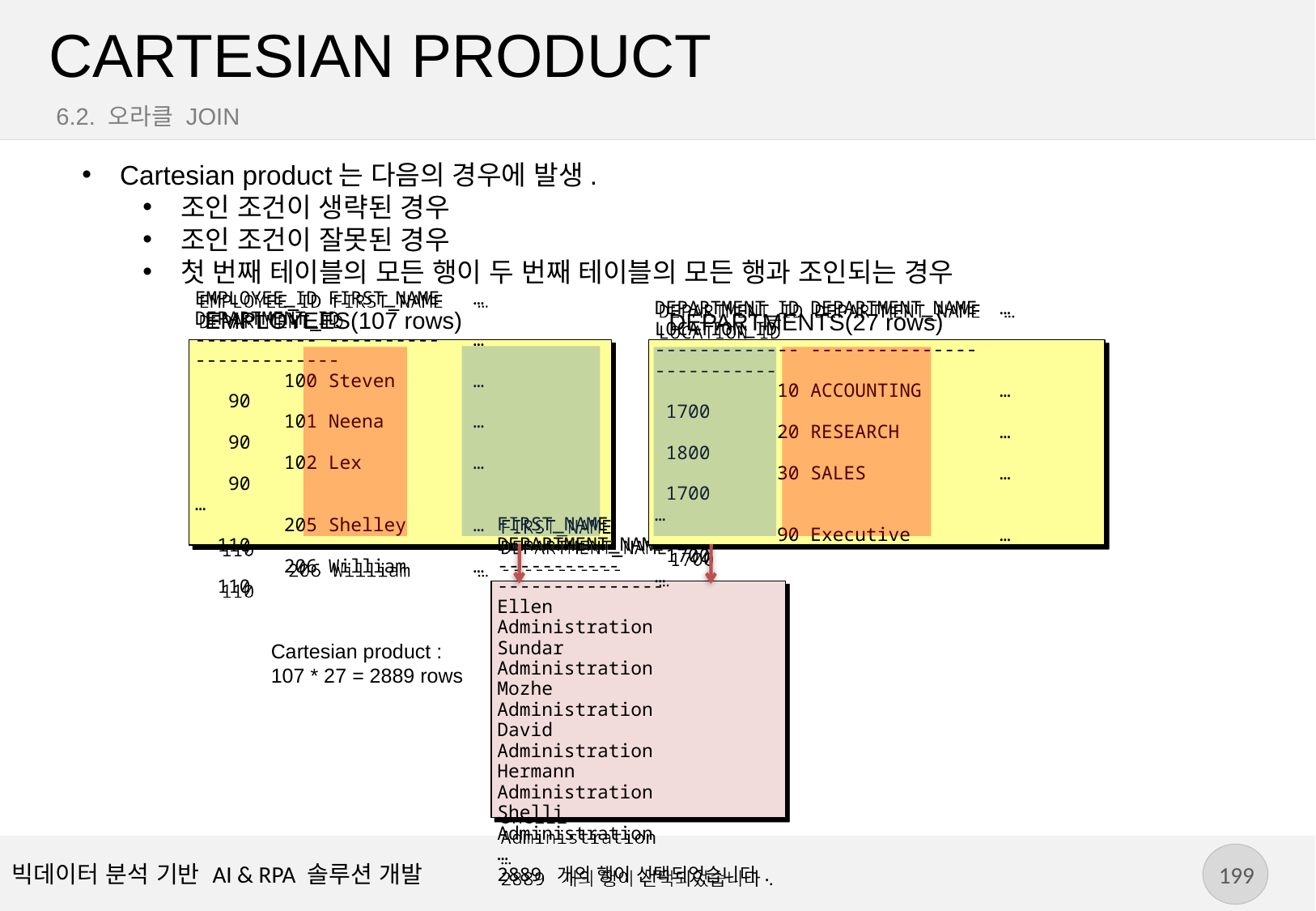

# CARTESIAN PRODUCT
6.2. 오라클 JOIN
Cartesian product는 다음의 경우에 발생.
조인 조건이 생략된 경우
조인 조건이 잘못된 경우
첫 번째 테이블의 모든 행이 두 번째 테이블의 모든 행과 조인되는 경우
EMPLOYEES(107 rows)
DEPARTMENTS(27 rows)
EMPLOYEE_ID FIRST_NAME   …   DEPARTMENT_ID
----------- ----------   …   -------------
        100 Steven       …              90
        101 Neena        …              90
        102 Lex          …              90
…
        205 Shelley      …             110
        206 William      …             110
DEPARTMENT_ID DEPARTMENT_NAME  …  LOCATION_ID
------------- ---------------      -----------
           10 ACCOUNTING       …         1700
           20 RESEARCH         …         1800
           30 SALES            …         1700
…
           90 Executive        …         1700
…

FIRST_NAME  DEPARTMENT_NAME
----------- ---------------
Ellen       Administration
Sundar      Administration
Mozhe       Administration
David       Administration
Hermann     Administration
Shelli      Administration
…
2889 개의 행이 선택되었습니다.
Cartesian product :
107 * 27 = 2889 rows